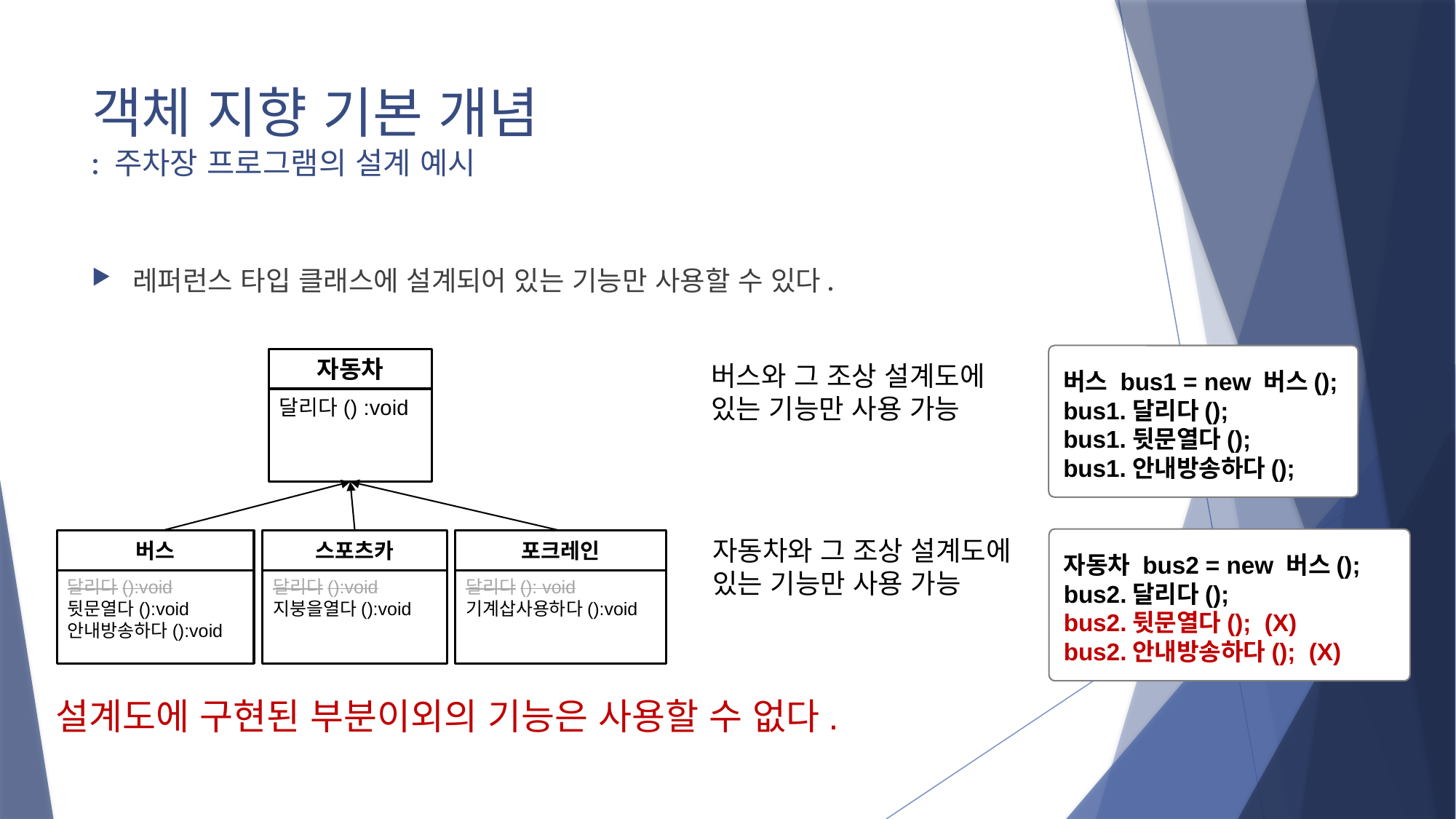

# 객체 지향 기본 개념 : 주차장 프로그램의 설계 예시
레퍼런스 타입 클래스에 설계되어 있는 기능만 사용할 수 있다.
버스 bus1 = new 버스();
bus1.달리다();
bus1.뒷문열다();
bus1.안내방송하다();
자동차
달리다() :void
버스
달리다():void
뒷문열다():void
안내방송하다():void
스포츠카
달리다():void
지붕을열다():void
포크레인
달리다(): void
기계삽사용하다():void
버스와 그 조상 설계도에
있는 기능만 사용 가능
자동차와 그 조상 설계도에
있는 기능만 사용 가능
자동차 bus2 = new 버스();
bus2.달리다();
bus2.뒷문열다();  (X)
bus2.안내방송하다();  (X)
설계도에 구현된 부분이외의 기능은 사용할 수 없다.